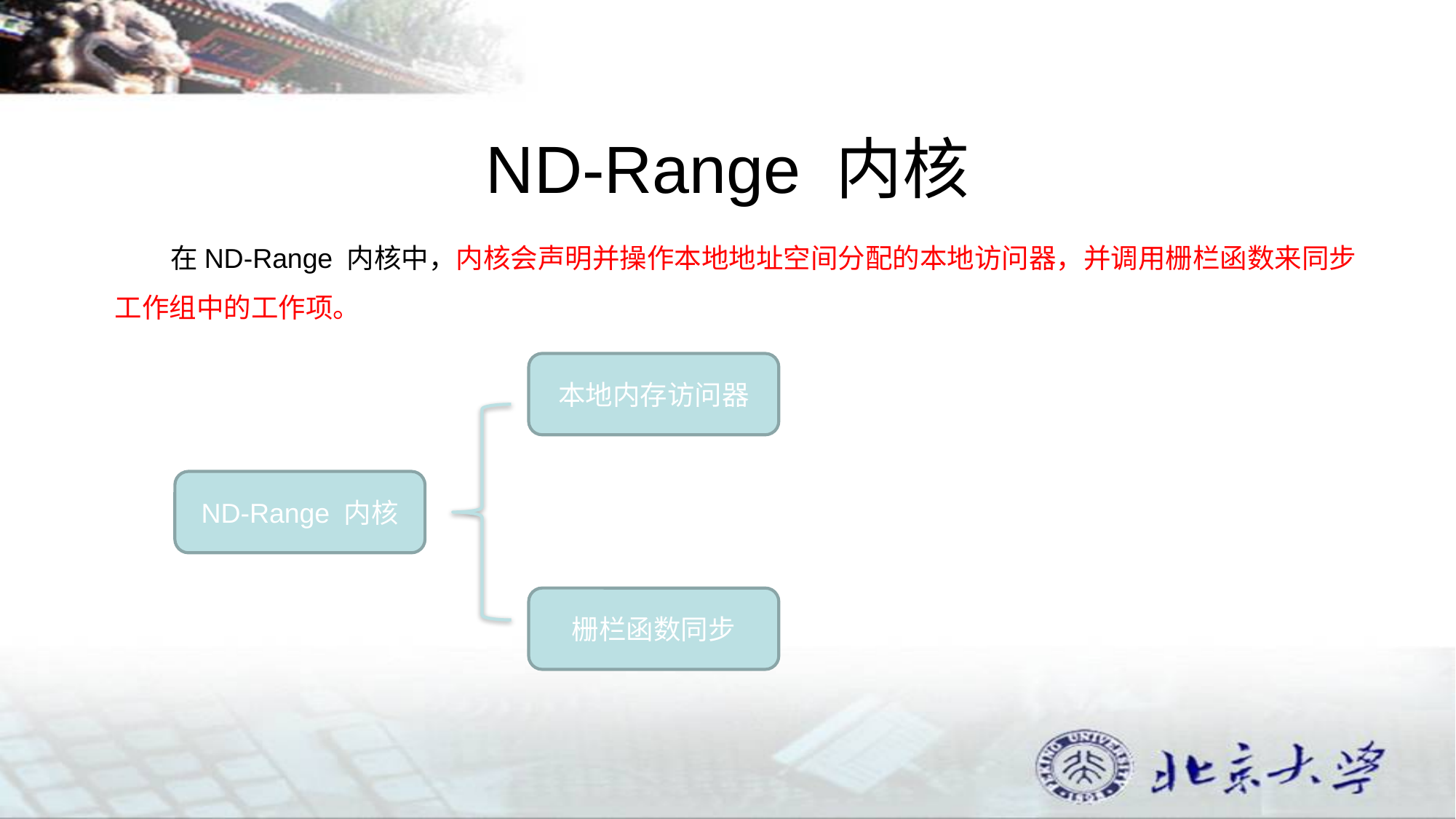

# ND-Range 内核
        在ND-Range 内核中，内核会声明并操作本地地址空间分配的本地访问器，并调用栅栏函数来同步工作组中的工作项。
本地内存访问器

ND-Range 内核
栅栏函数同步